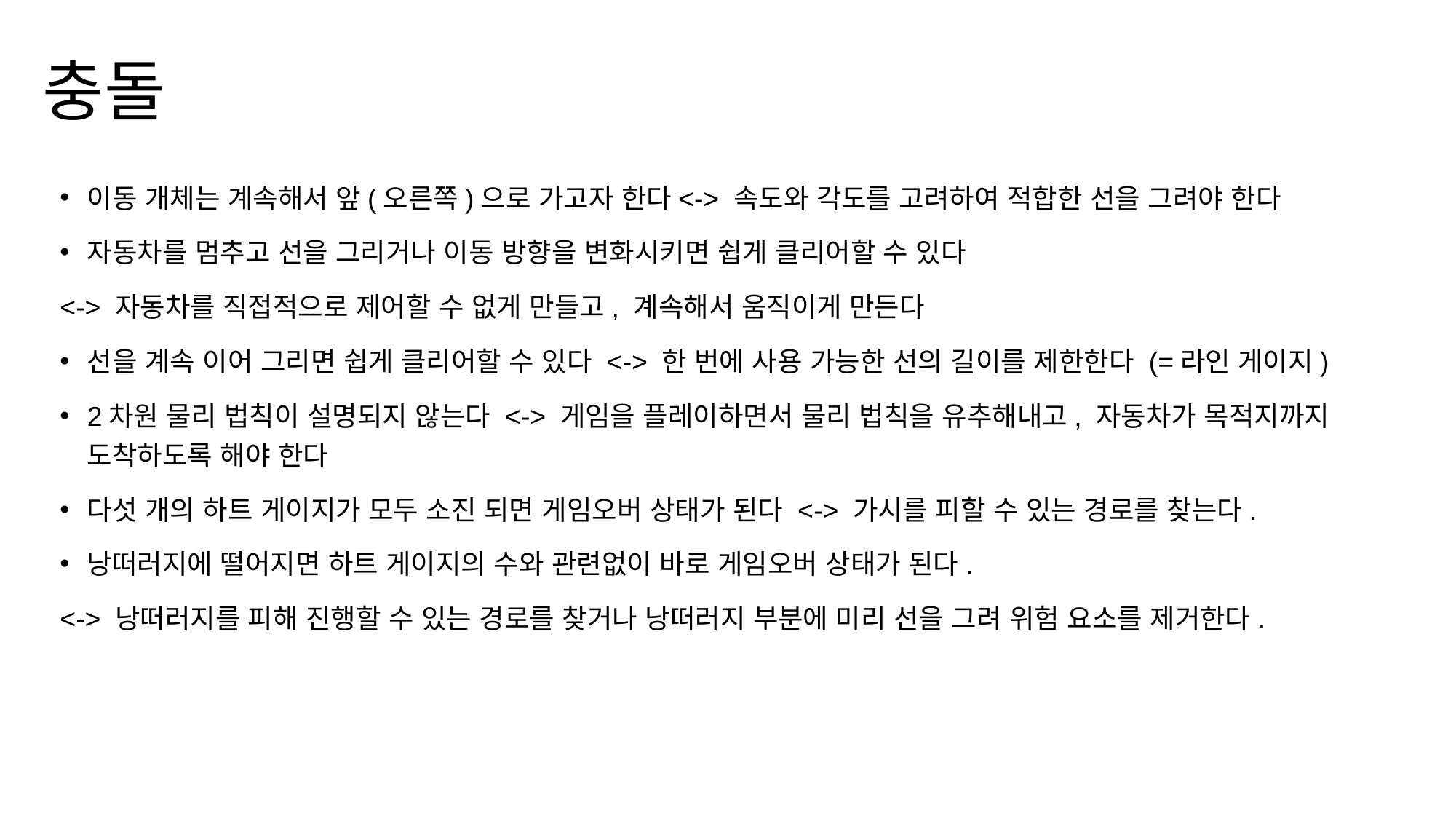

충돌
이동 개체는 계속해서 앞(오른쪽)으로 가고자 한다<-> 속도와 각도를 고려하여 적합한 선을 그려야 한다
자동차를 멈추고 선을 그리거나 이동 방향을 변화시키면 쉽게 클리어할 수 있다
<-> 자동차를 직접적으로 제어할 수 없게 만들고, 계속해서 움직이게 만든다
선을 계속 이어 그리면 쉽게 클리어할 수 있다 <-> 한 번에 사용 가능한 선의 길이를 제한한다 (=라인 게이지)
2차원 물리 법칙이 설명되지 않는다 <-> 게임을 플레이하면서 물리 법칙을 유추해내고, 자동차가 목적지까지 도착하도록 해야 한다
다섯 개의 하트 게이지가 모두 소진 되면 게임오버 상태가 된다 <-> 가시를 피할 수 있는 경로를 찾는다.
낭떠러지에 떨어지면 하트 게이지의 수와 관련없이 바로 게임오버 상태가 된다.
<-> 낭떠러지를 피해 진행할 수 있는 경로를 찾거나 낭떠러지 부분에 미리 선을 그려 위험 요소를 제거한다.